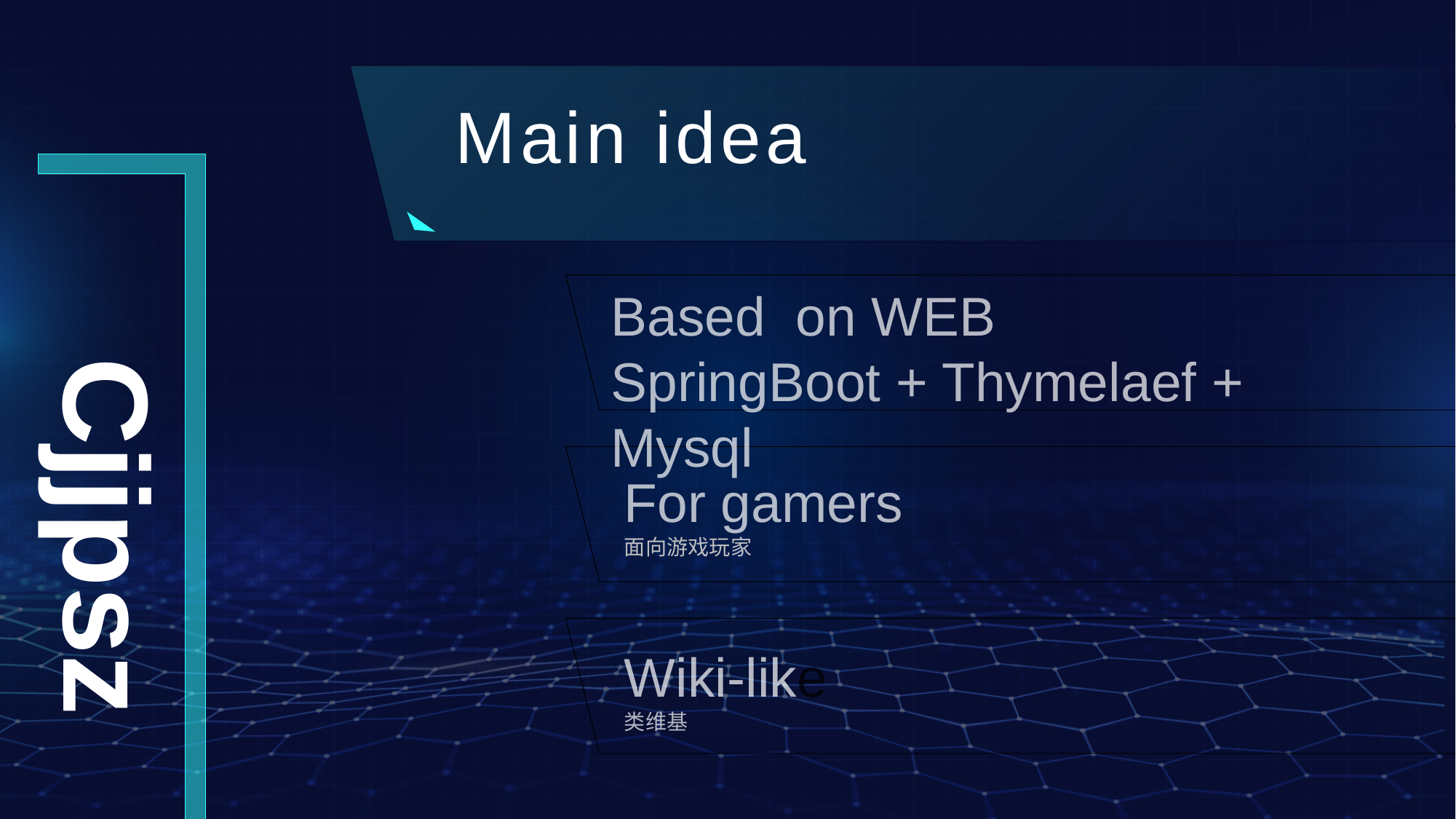

Main idea
Based  on WEB
SpringBoot + Thymelaef + Mysql
Cjjpsz
For gamers
面向游戏玩家
Wiki-like
类维基